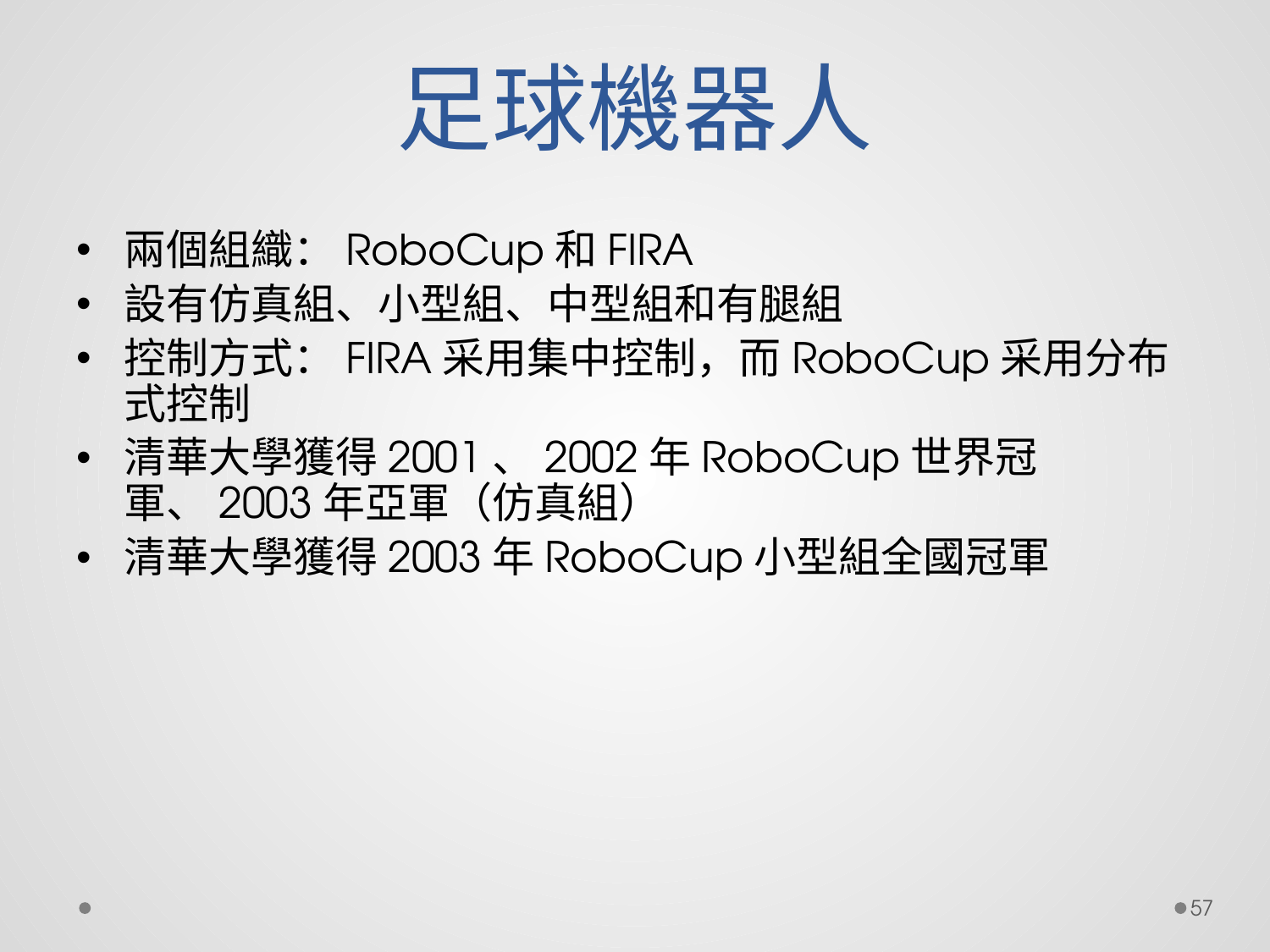

# 足球機器人
兩個組織：RoboCup和FIRA
設有仿真組、小型組、中型組和有腿組
控制方式：FIRA采用集中控制，而RoboCup采用分布式控制
清華大學獲得2001、2002年RoboCup世界冠軍、2003年亞軍（仿真組）
清華大學獲得2003年RoboCup小型組全國冠軍
57